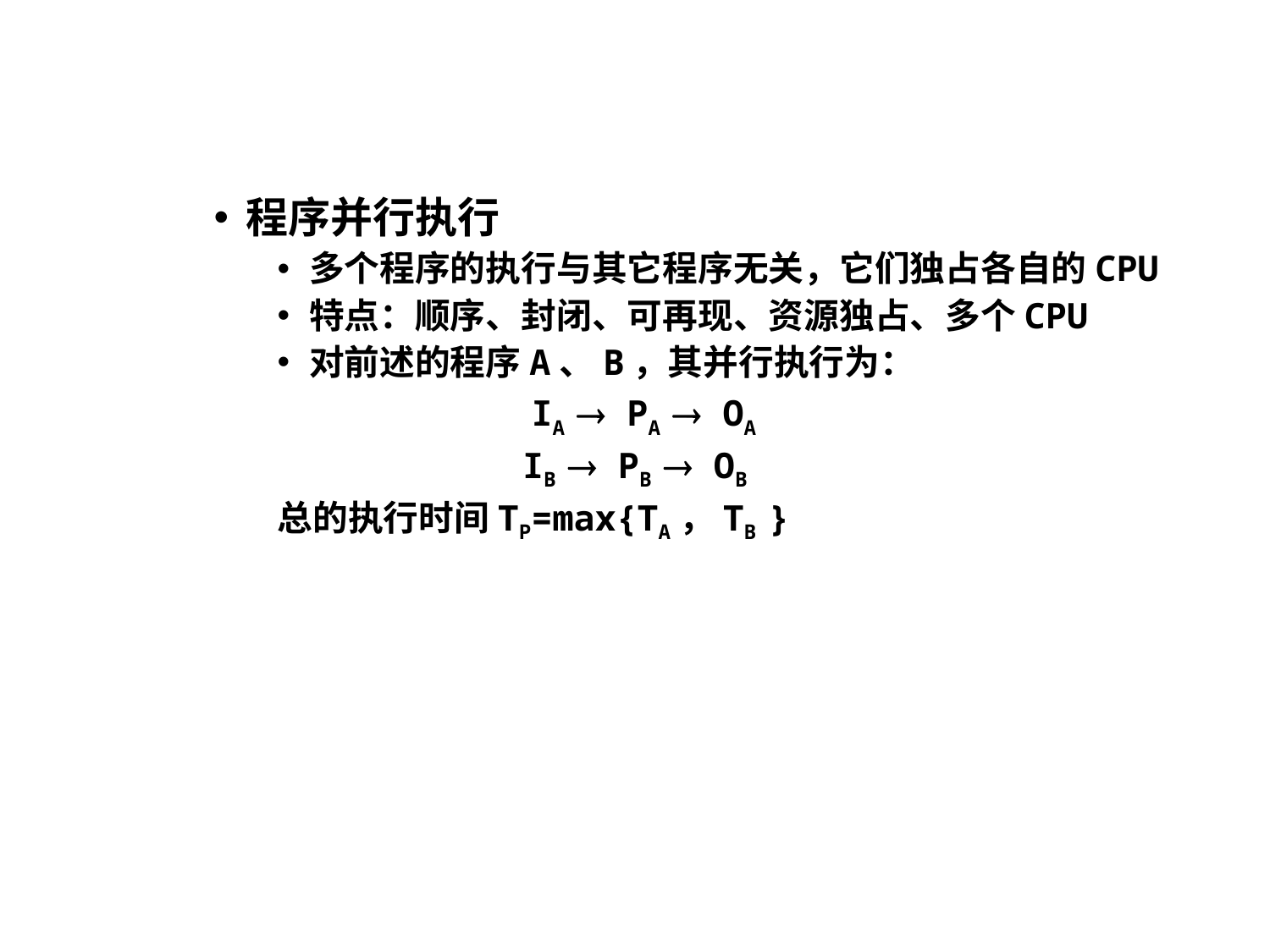

程序并行执行
多个程序的执行与其它程序无关，它们独占各自的CPU
特点：顺序、封闭、可再现、资源独占、多个CPU
对前述的程序A、B，其并行执行为：
            IA → PA → OA
            IB → PB → OB
总的执行时间TP=max{TA，TB }